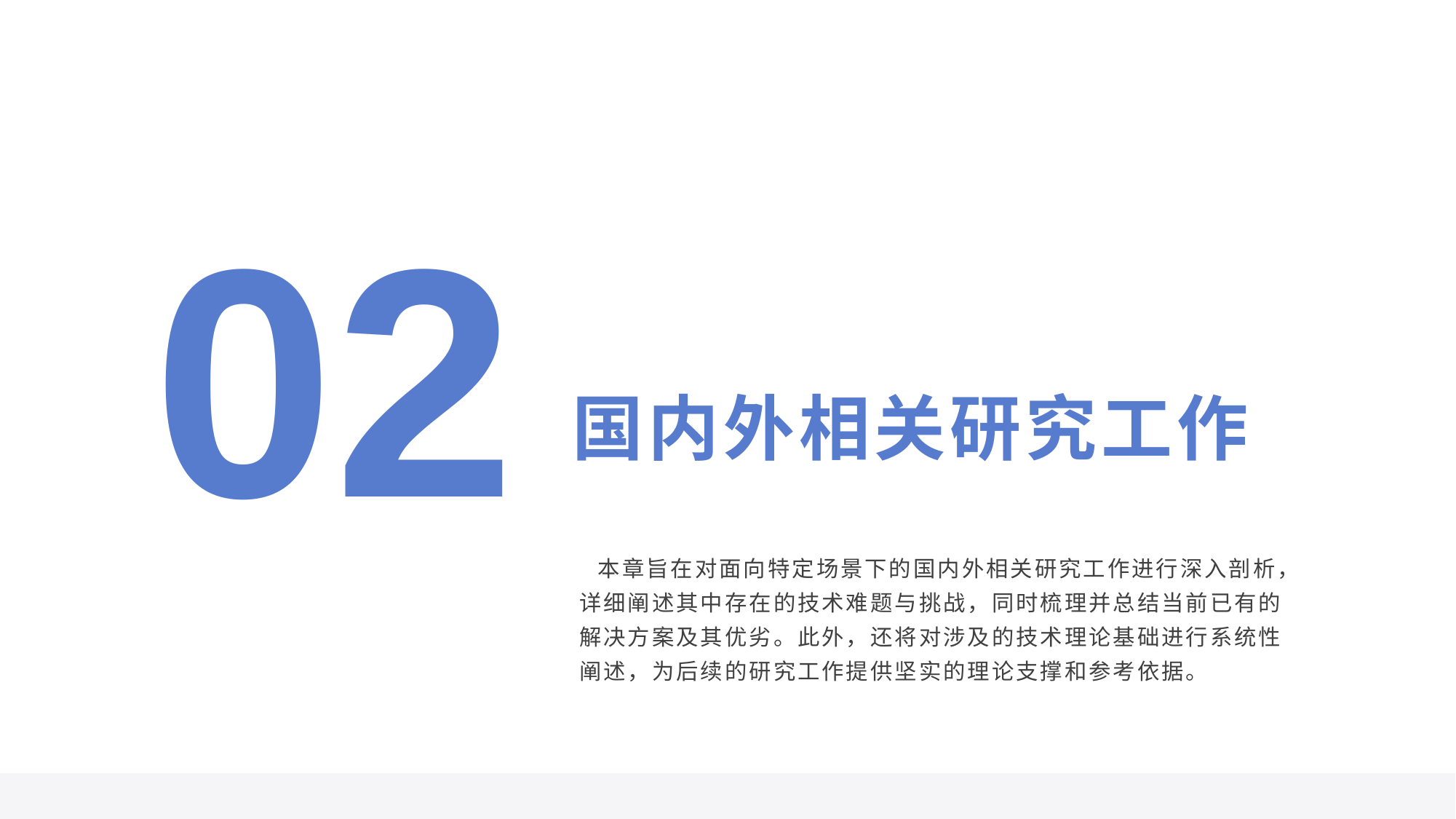

02
# 国内外相关研究工作
  本章旨在对面向特定场景下的国内外相关研究工作进行深入剖析，详细阐述其中存在的技术难题与挑战，同时梳理并总结当前已有的解决方案及其优劣。此外，还将对涉及的技术理论基础进行系统性阐述，为后续的研究工作提供坚实的理论支撑和参考依据。